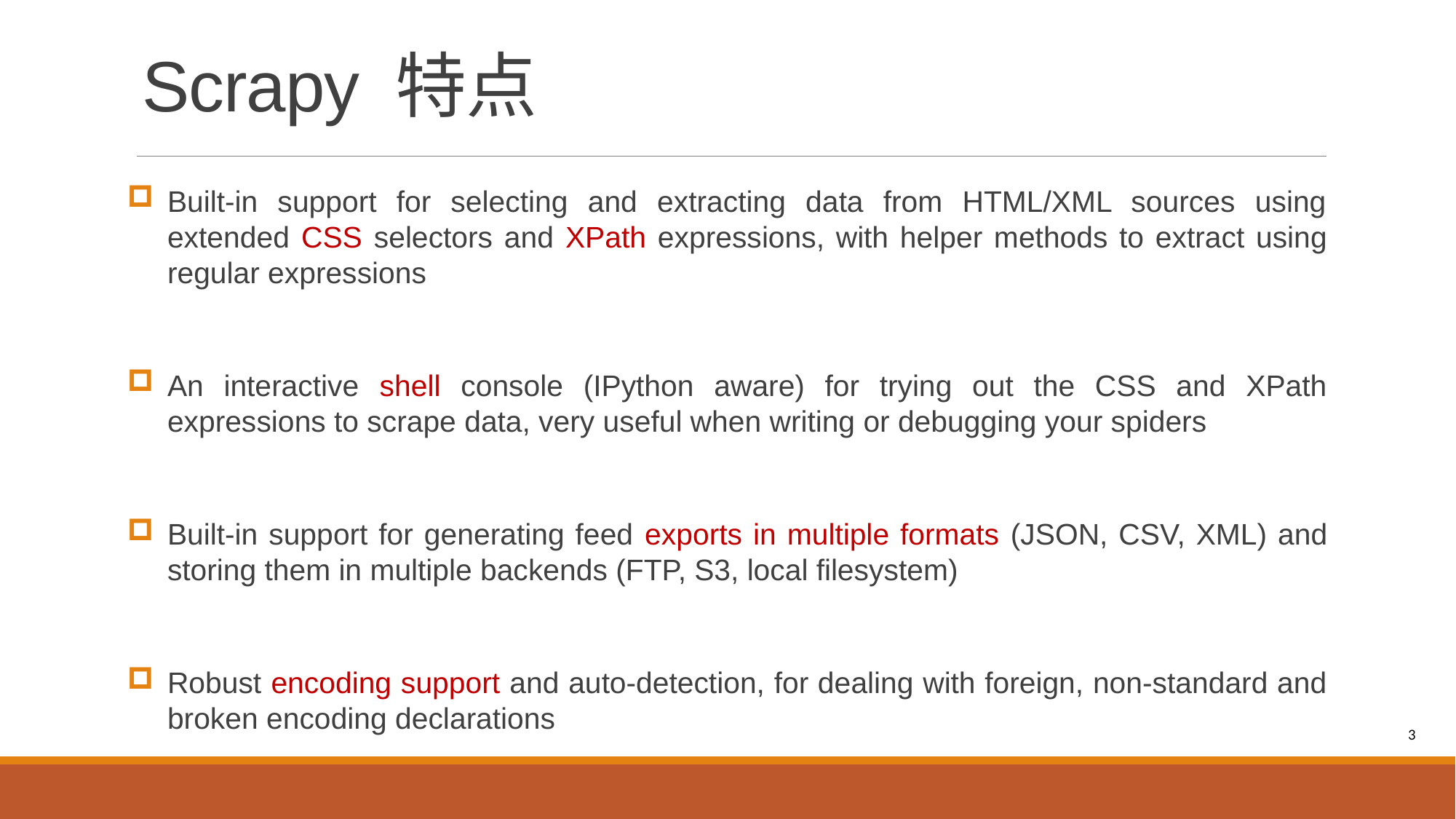

# Scrapy 特点
Built-in support for selecting and extracting data from HTML/XML sources using extended CSS selectors and XPath expressions, with helper methods to extract using regular expressions

An interactive shell console (IPython aware) for trying out the CSS and XPath expressions to scrape data, very useful when writing or debugging your spiders

Built-in support for generating feed exports in multiple formats (JSON, CSV, XML) and storing them in multiple backends (FTP, S3, local filesystem)

Robust encoding support and auto-detection, for dealing with foreign, non-standard and broken encoding declarations